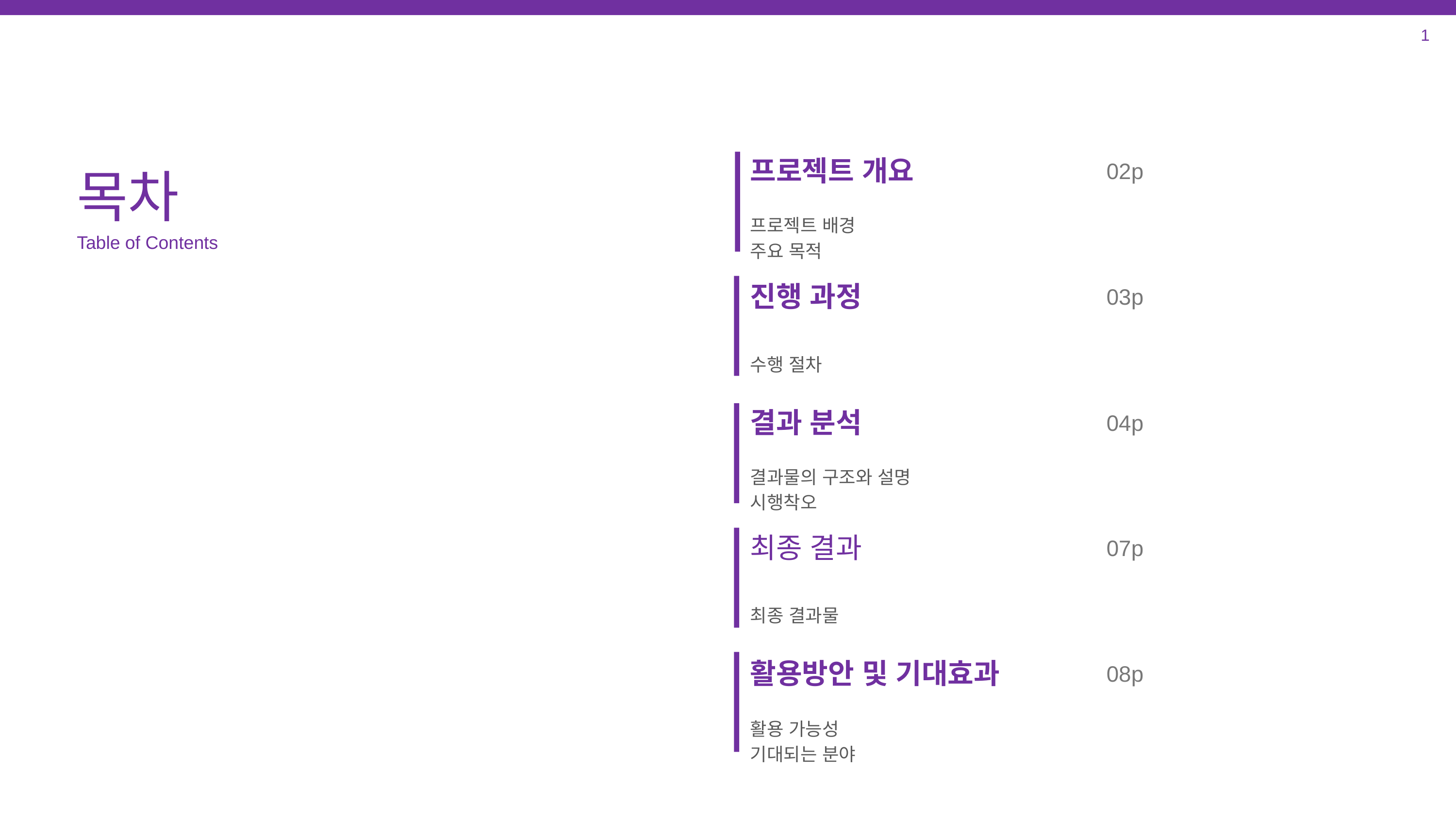

1
목차
프로젝트 개요

02p
프로젝트 배경
주요 목적
Table of Contents

진행 과정
03p
수행 절차

결과 분석
04p
결과물의 구조와 설명
시행착오

최종 결과
07p
최종 결과물

활용방안 및 기대효과
08p
활용 가능성
기대되는 분야